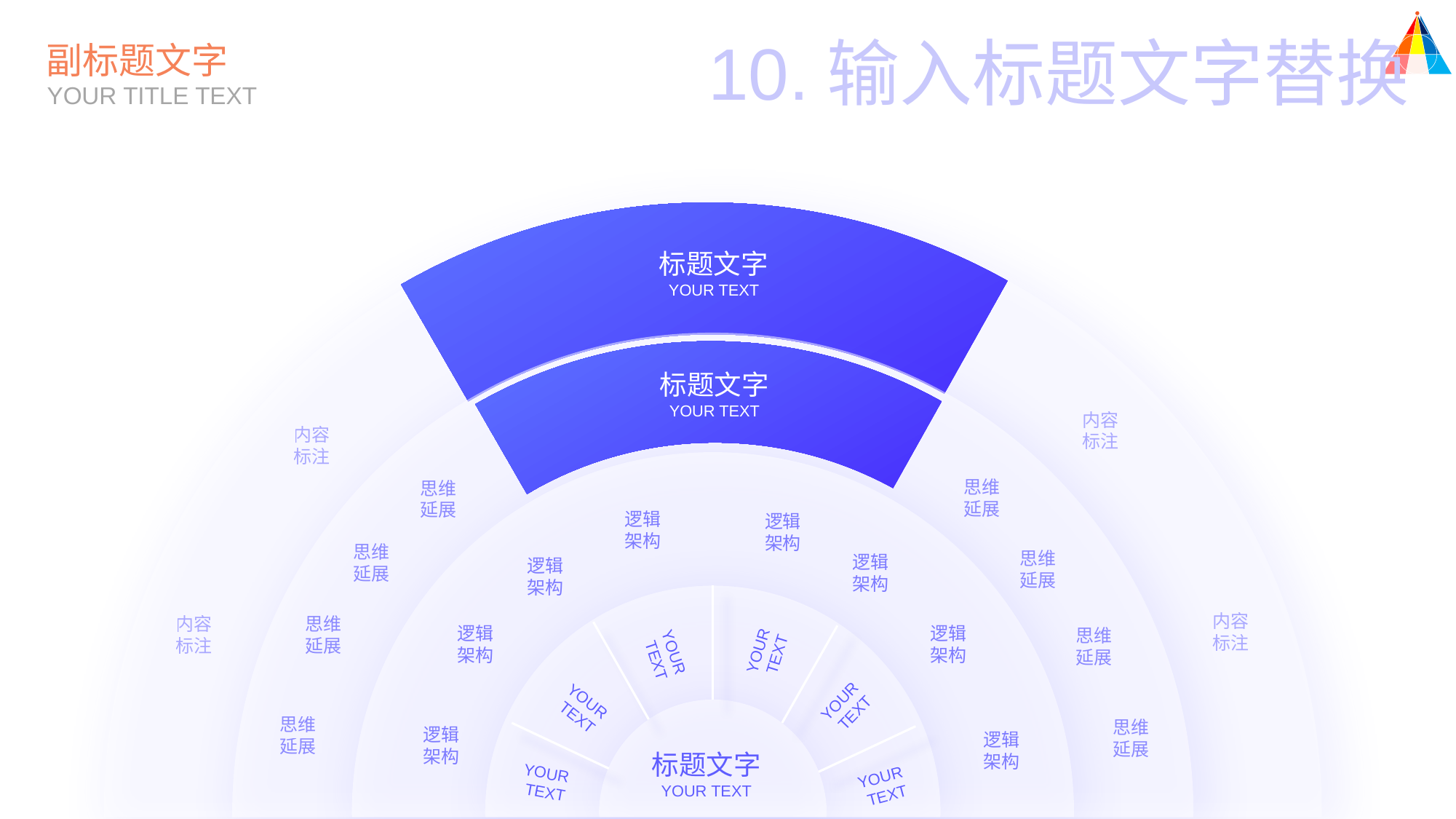

10.输入标题文字替换
副标题文字
YOUR TITLE TEXT

标题文字
YOUR TEXT

标题文字
YOUR TEXT
内容
标注
内容
标注

思维
延展
思维
延展
逻辑
架构
逻辑
架构
思维
延展
思维
延展
逻辑
架构
逻辑
架构

内容
标注
思维
延展
内容
标注
逻辑
架构
逻辑
架构
思维
延展
YOUR
TEXT
YOUR
TEXT
YOUR
TEXT
YOUR
TEXT

思维
延展
思维
延展
逻辑
架构
逻辑
架构
标题文字
YOUR
TEXT
YOUR
TEXT
YOUR TEXT